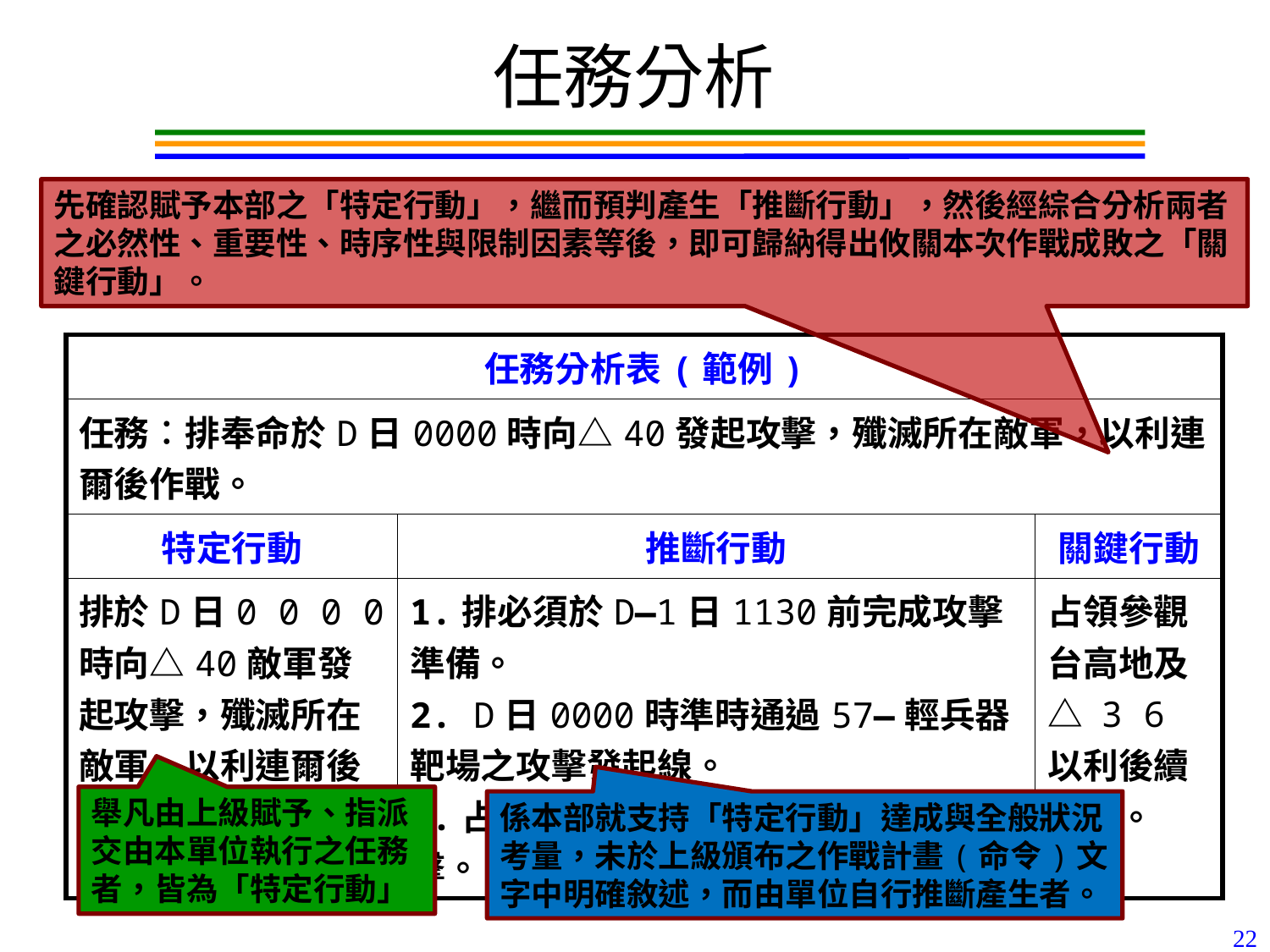

任務分析
先確認賦予本部之「特定行動」，繼而預判產生「推斷行動」，然後經綜合分析兩者之必然性、重要性、時序性與限制因素等後，即可歸納得出攸關本次作戰成敗之「關鍵行動」。
| 任務分析表(範例) |  |  |
| --- | --- | --- |
| 任務︰排奉命於D日0000時向△40發起攻擊，殲滅所在敵軍，以利連爾後作戰。 |  |  |
| 特定行動 | 推斷行動 | 關鍵行動 |
| 排於D日0 0 0 0 時向△40敵軍發起攻擊，殲滅所在敵軍，以利連爾後作戰。 | 1.排必須於D—1日1130前完成攻擊準備。 2. D日0000時準時通過57—輕兵器靶場之攻擊發起線。 3.占領參觀台高地及△36以利後續攻擊。 | 占領參觀台高地及△ 3 6 以利後續攻擊。 |
舉凡由上級賦予、指派交由本單位執行之任務者，皆為「特定行動」
係本部就支持「特定行動」達成與全般狀況考量，未於上級頒布之作戰計畫(命令)文字中明確敘述，而由單位自行推斷產生者。
22